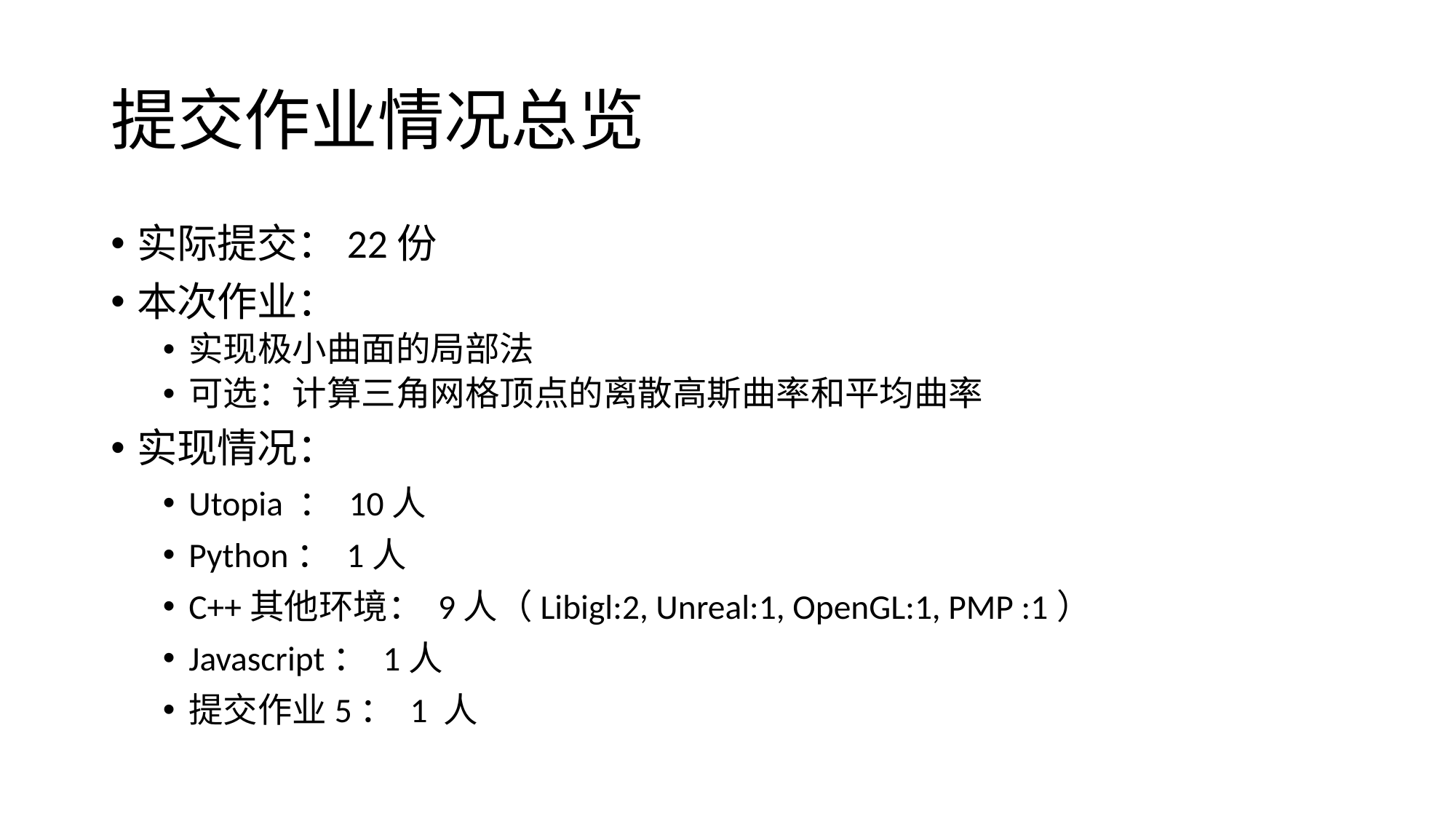

# 提交作业情况总览
实际提交：22份
本次作业：
实现极小曲面的局部法
可选：计算三角网格顶点的离散高斯曲率和平均曲率
实现情况：
Utopia ： 10人
Python： 1人
C++其他环境： 9人（Libigl:2, Unreal:1, OpenGL:1, PMP :1）
Javascript： 1人
提交作业5： 1 人